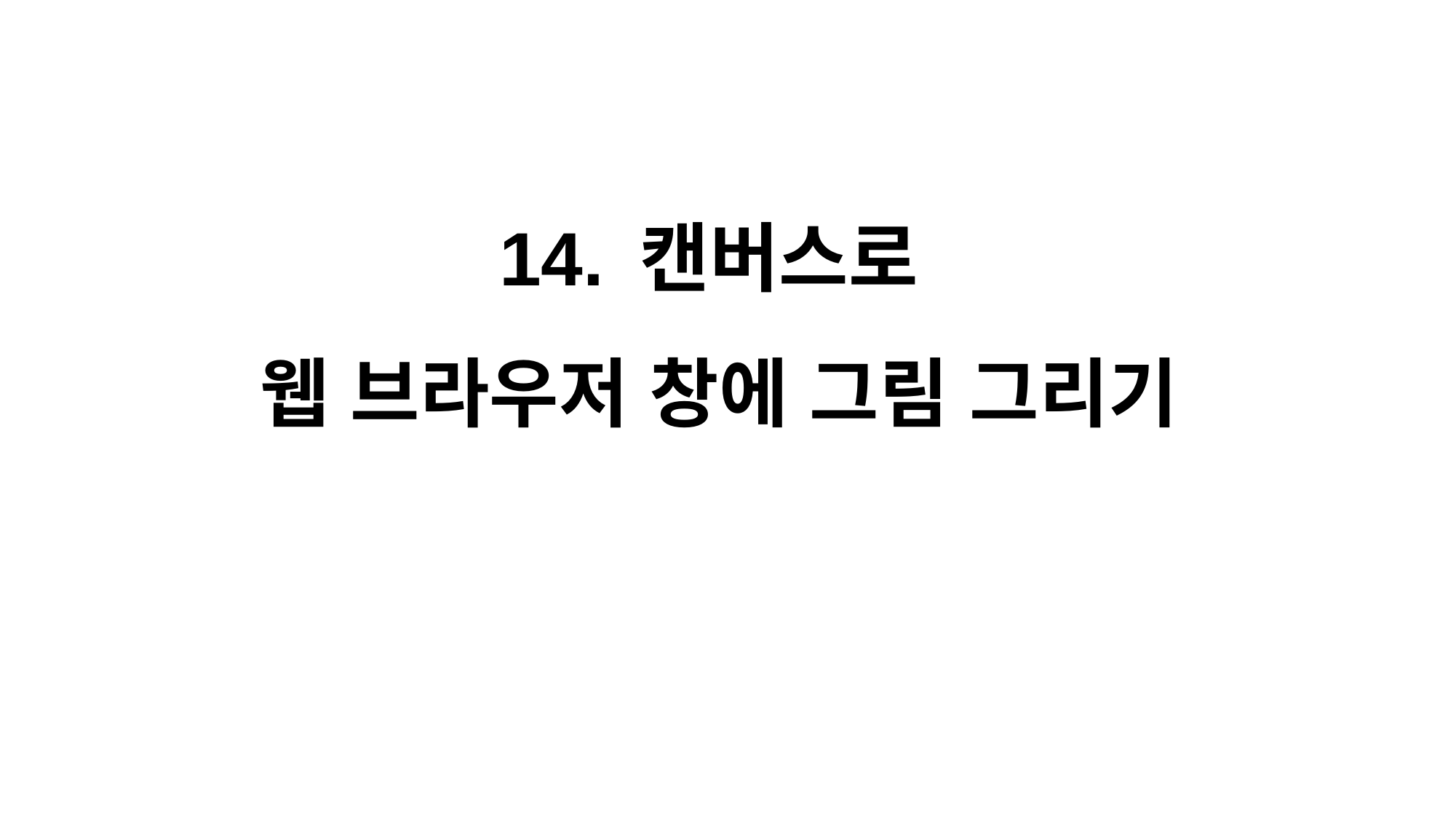

# 14. 캔버스로 웹 브라우저 창에 그림 그리기